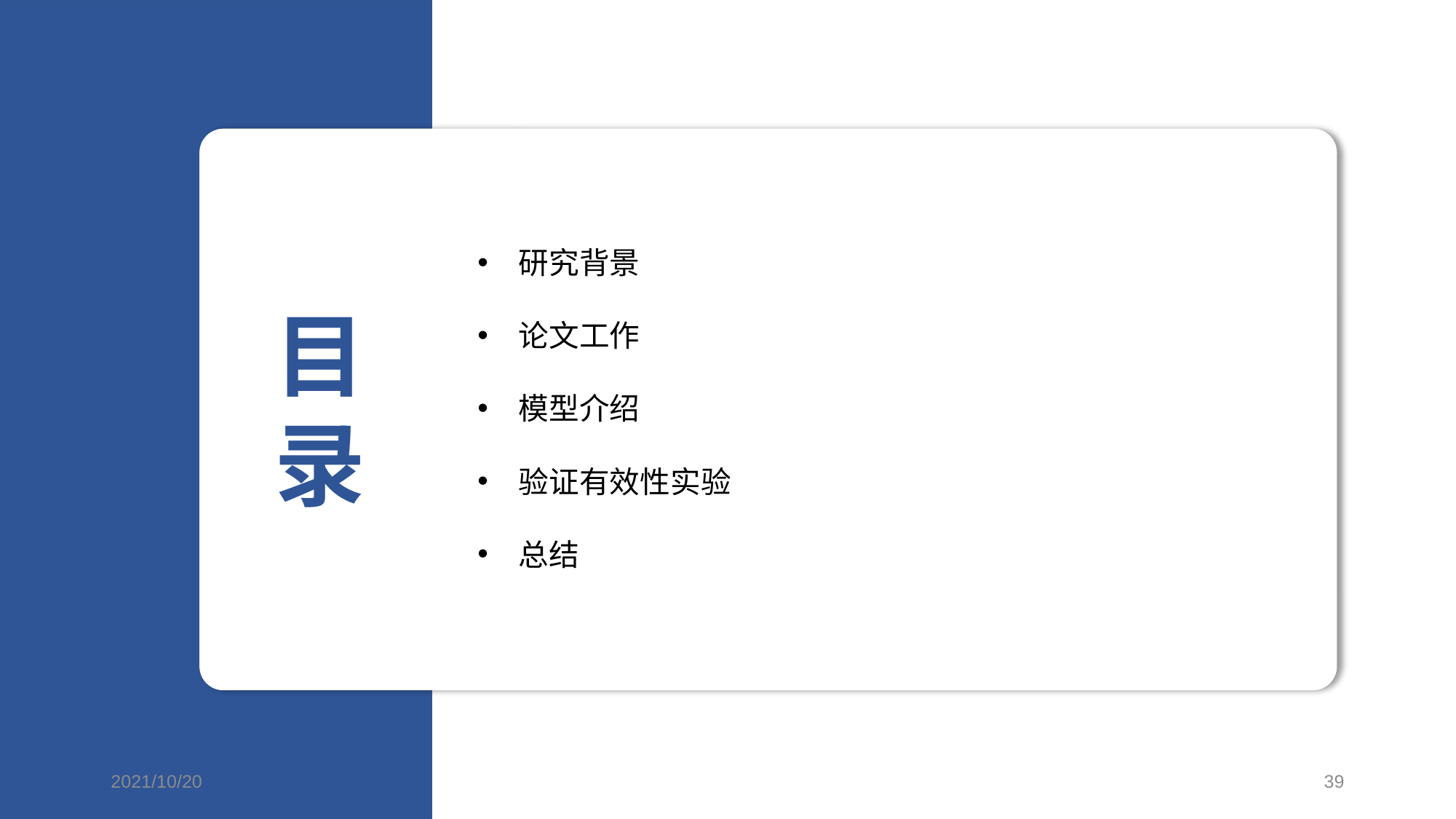

研究背景

论文工作

模型介绍

验证有效性实验

总结
2021/10/20

39